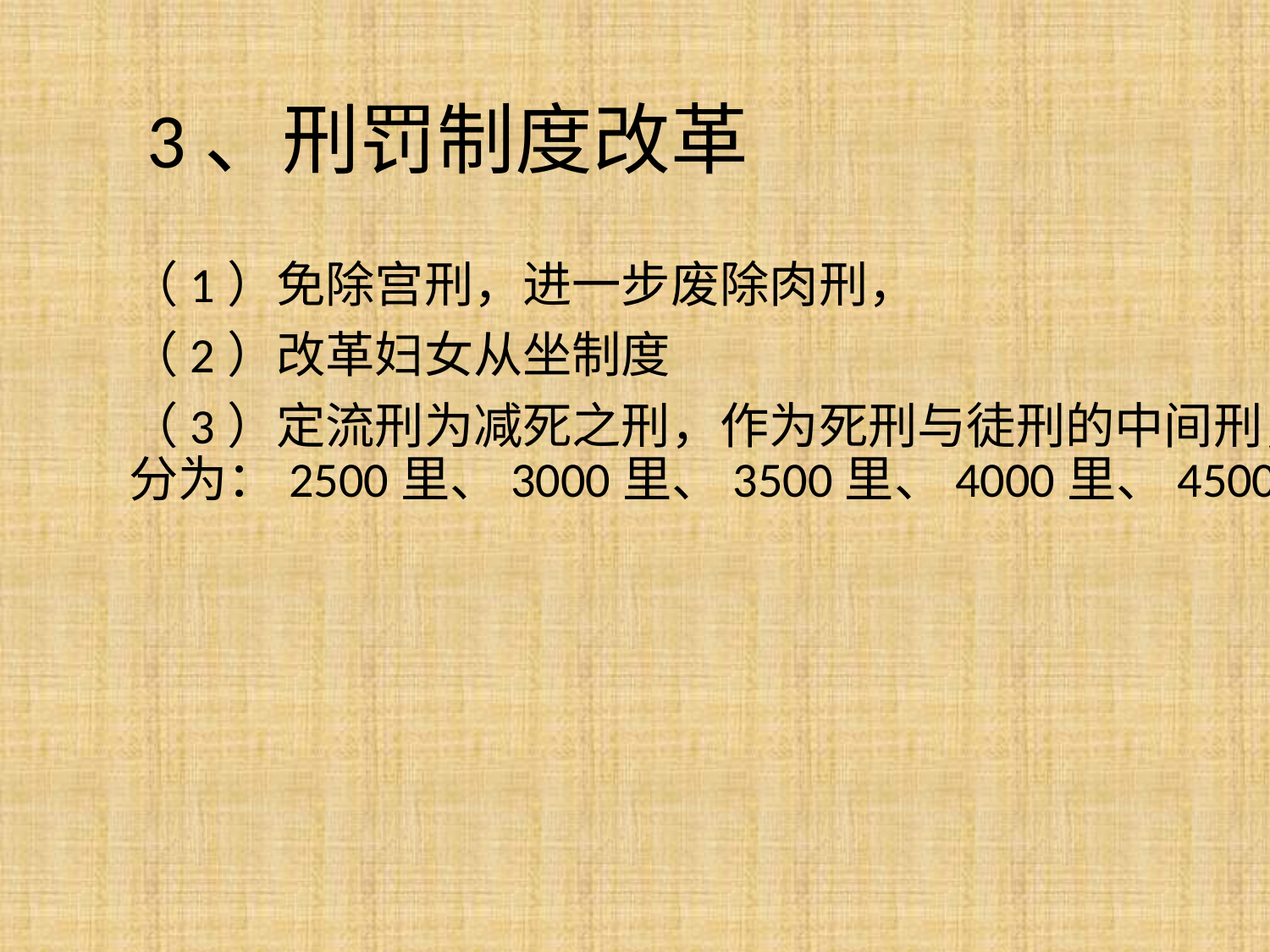

# 3、刑罚制度改革
（1）免除宫刑，进一步废除肉刑，
（2）改革妇女从坐制度
（3）定流刑为减死之刑，作为死刑与徒刑的中间刑，流刑的里数分为：2500里、3000里、3500里、4000里、4500里五等